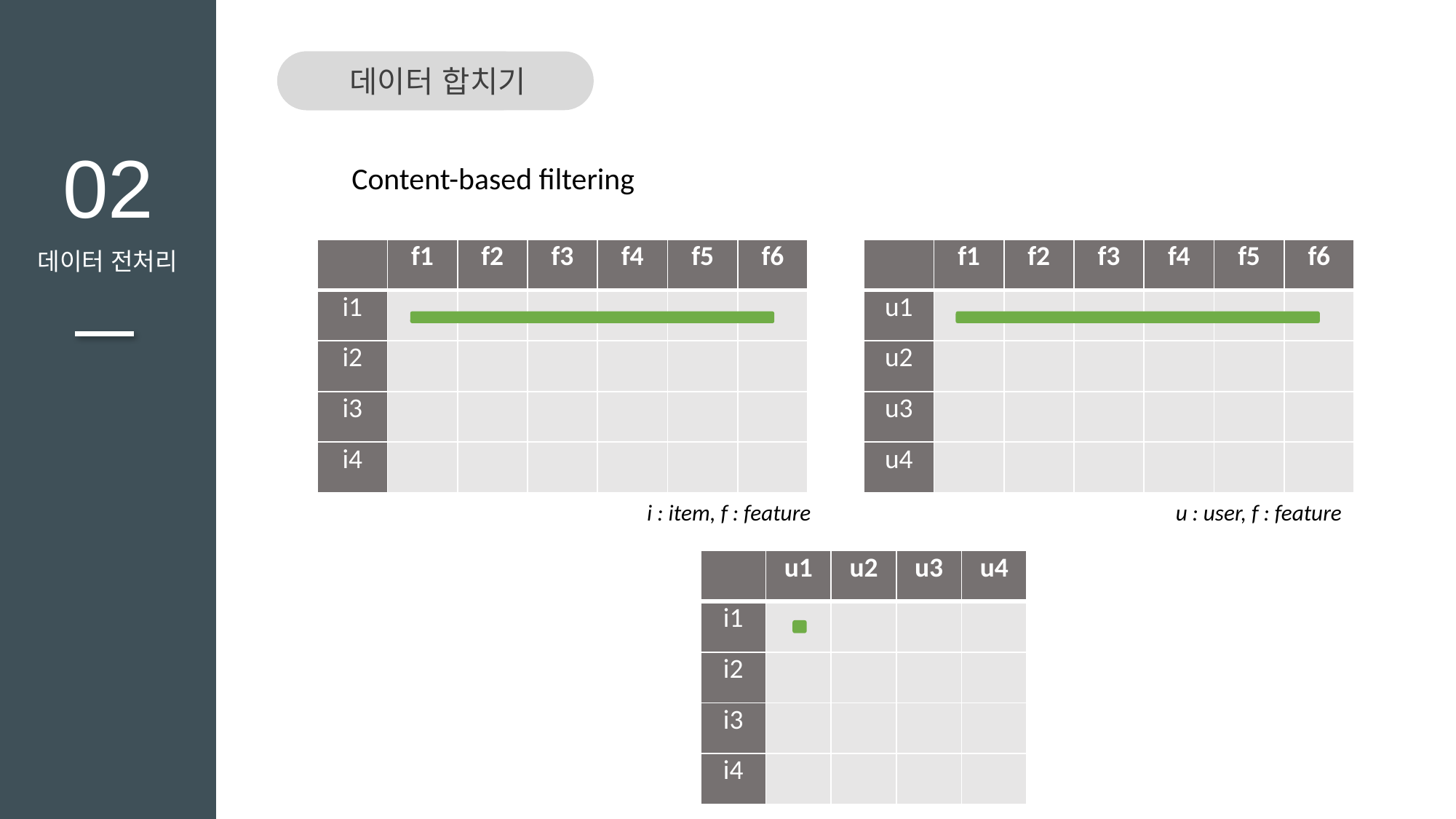

데이터 합치기
TITLE을 입력하세요
02
데이터 전처리
Content-based filtering
|  | f1 | f2 | f3 | f4 | f5 | f6 |
| --- | --- | --- | --- | --- | --- | --- |
| i1 |  |  |  |  |  |  |
| i2 |  |  |  |  |  |  |
| i3 |  |  |  |  |  |  |
| i4 |  |  |  |  |  |  |
|  | f1 | f2 | f3 | f4 | f5 | f6 |
| --- | --- | --- | --- | --- | --- | --- |
| u1 |  |  |  |  |  |  |
| u2 |  |  |  |  |  |  |
| u3 |  |  |  |  |  |  |
| u4 |  |  |  |  |  |  |

u : user, f : feature
i : item, f : feature
|  | u1 | u2 | u3 | u4 |
| --- | --- | --- | --- | --- |
| i1 |  |  |  |  |
| i2 |  |  |  |  |
| i3 |  |  |  |  |
| i4 |  |  |  |  |